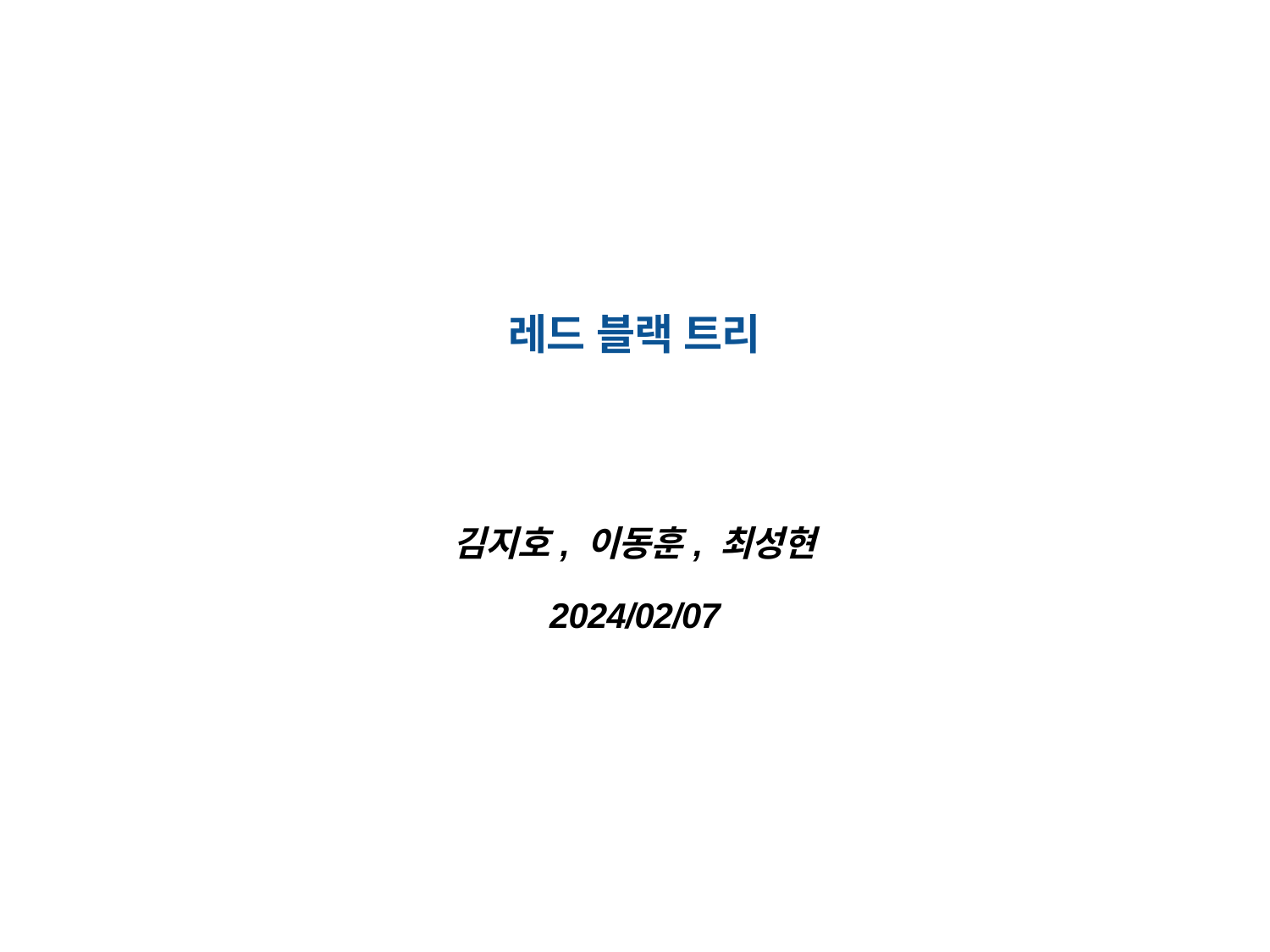

# 레드 블랙 트리
김지호, 이동훈, 최성현
2024/02/07